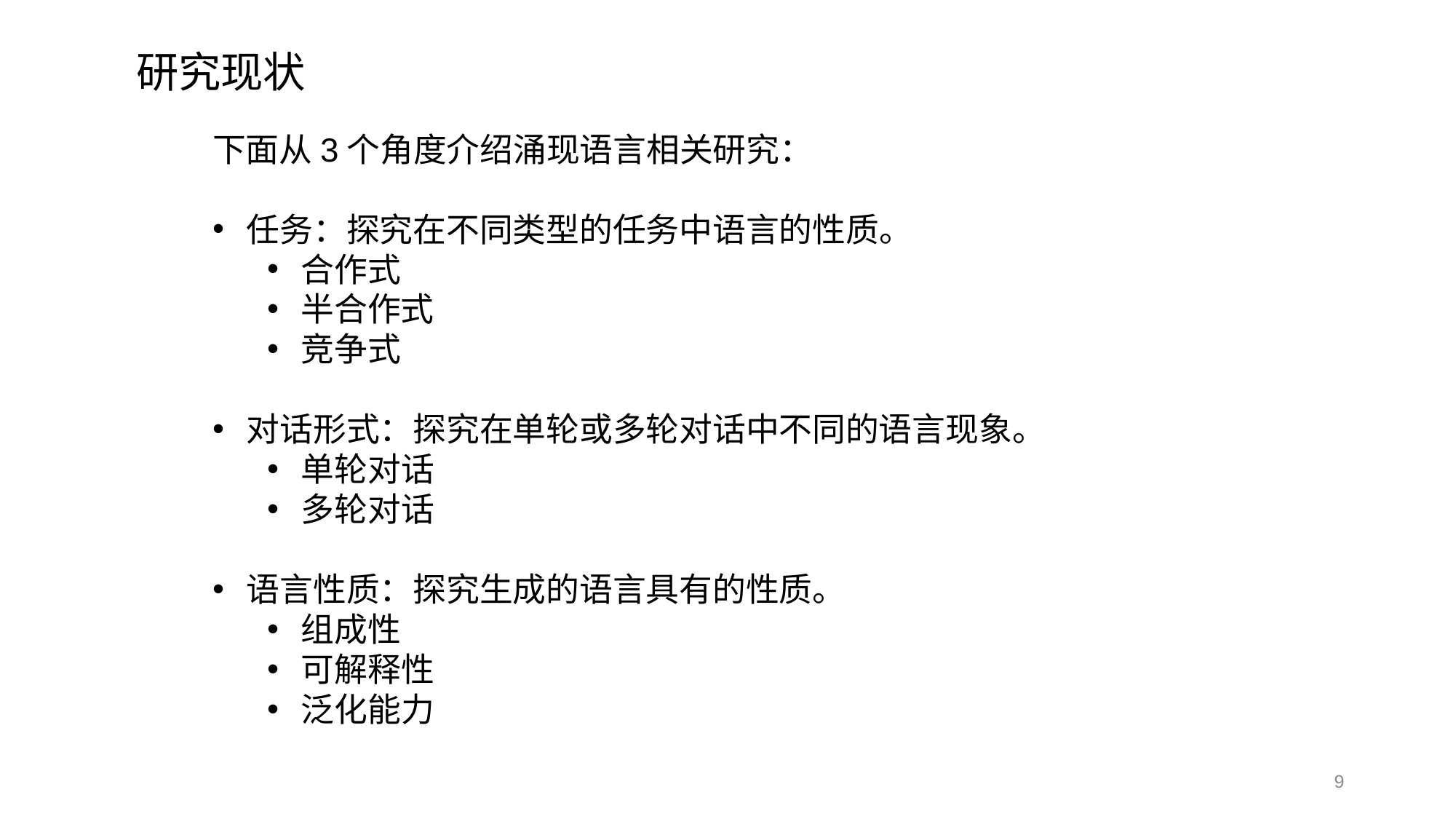

研究现状
下面从3个角度介绍涌现语言相关研究：

任务：探究在不同类型的任务中语言的性质。
合作式
半合作式
竞争式

对话形式：探究在单轮或多轮对话中不同的语言现象。
单轮对话
多轮对话

语言性质：探究生成的语言具有的性质。
组成性
可解释性
泛化能力

9